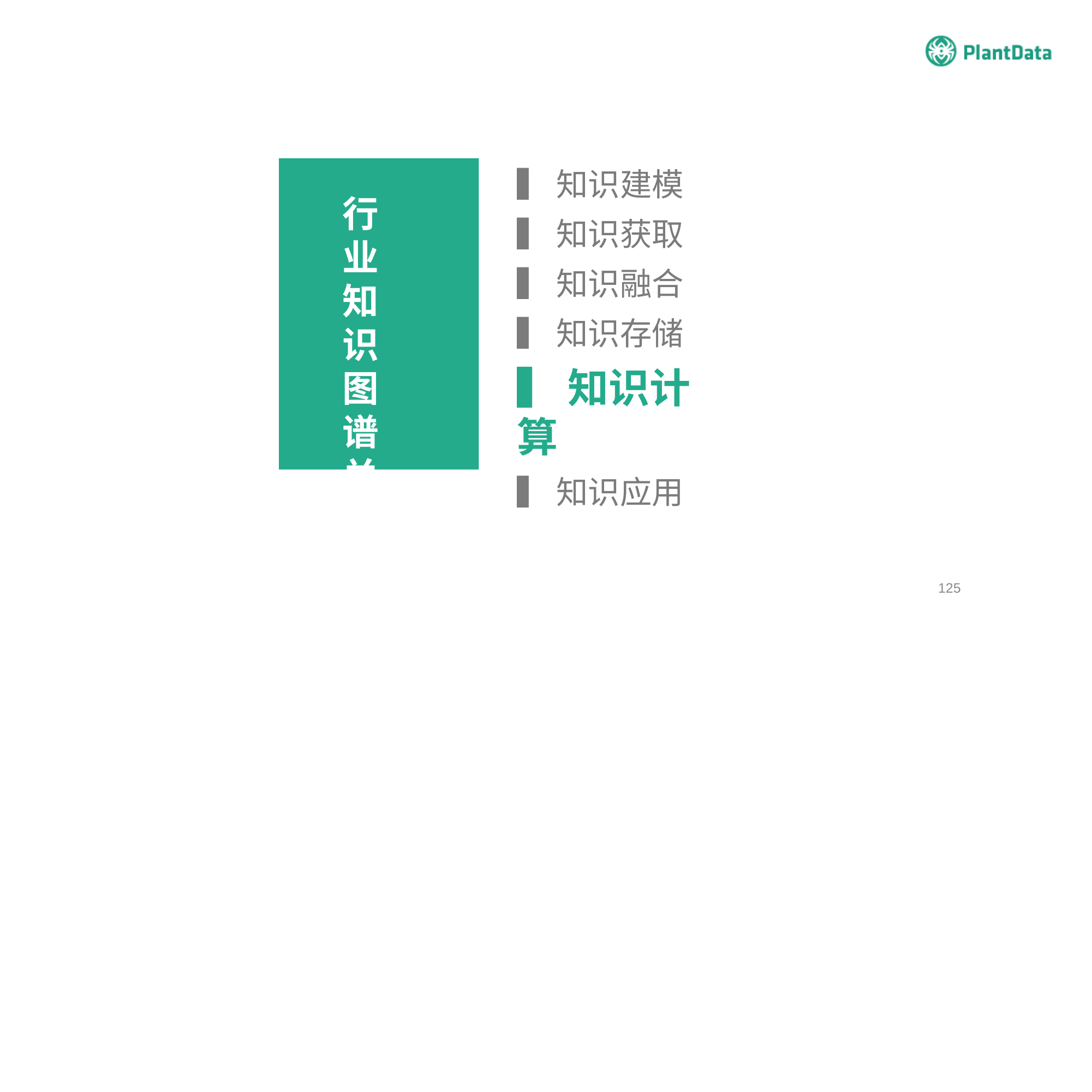

▍知识建模

▍知识获取

▍知识融合

▍知识存储

▍知识计算

▍知识应用
行业 知识 图谱 关键 技术
125